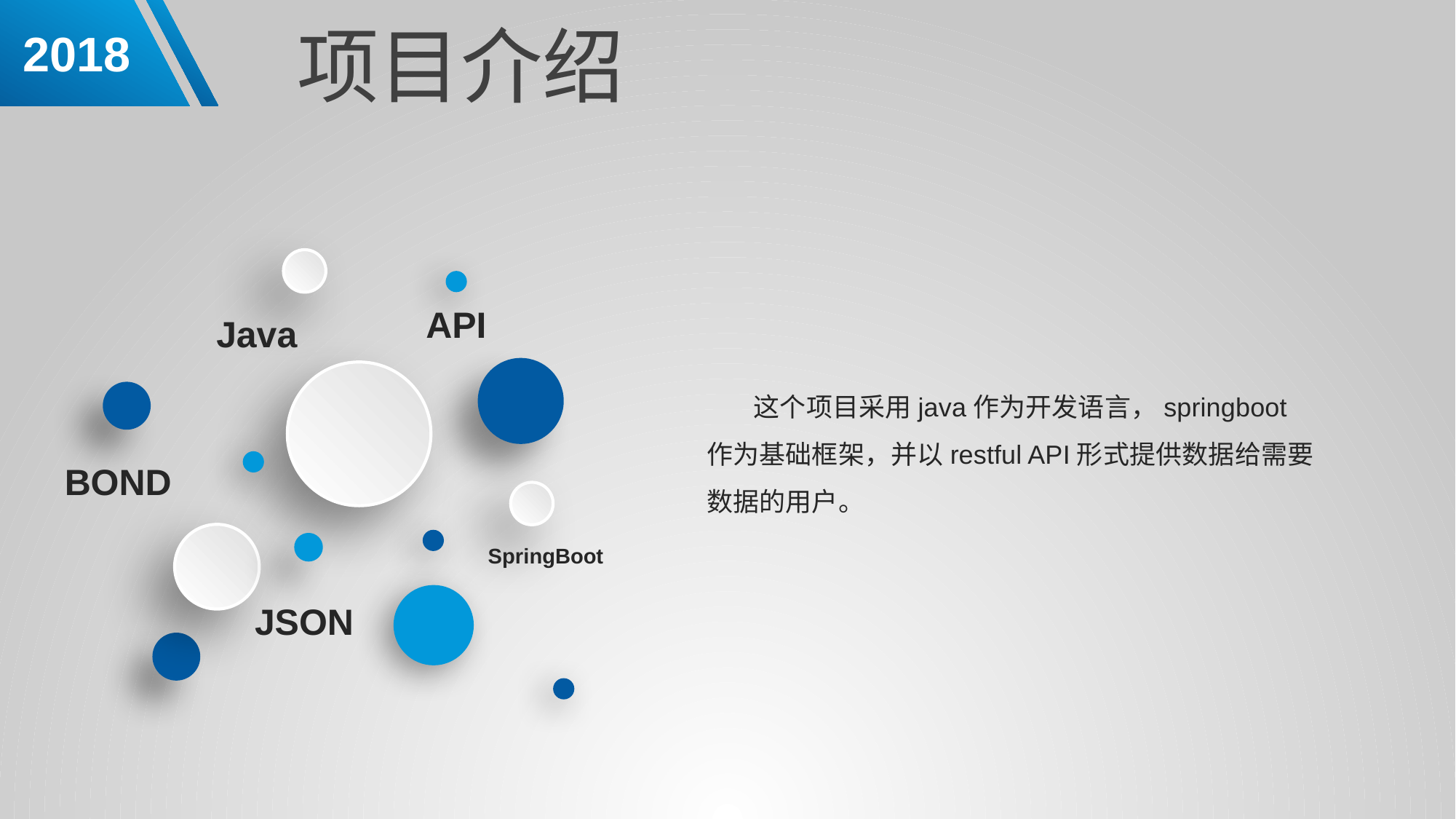

项目介绍
2018

API
Java

       这个项目采用java作为开发语言，springboot作为基础框架，并以restful API形式提供数据给需要数据的用户。

BOND

SpringBoot

JSON